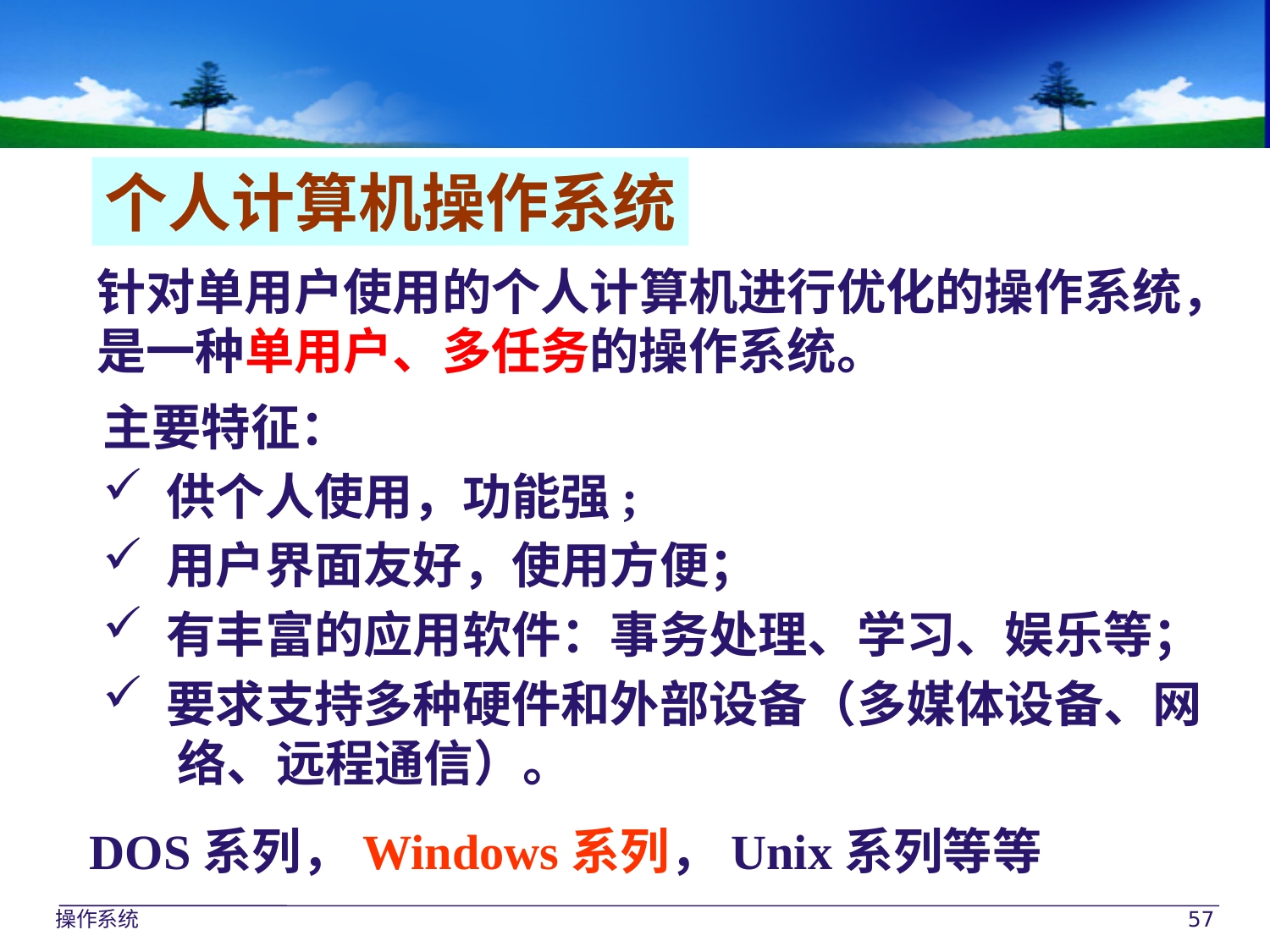

个人计算机操作系统
针对单用户使用的个人计算机进行优化的操作系统，
是一种单用户、多任务的操作系统。
主要特征：
 供个人使用，功能强;
 用户界面友好，使用方便；
 有丰富的应用软件：事务处理、学习、娱乐等；
 要求支持多种硬件和外部设备（多媒体设备、网
    络、远程通信）。
DOS系列，Windows系列，Unix系列等等
操作系统
57